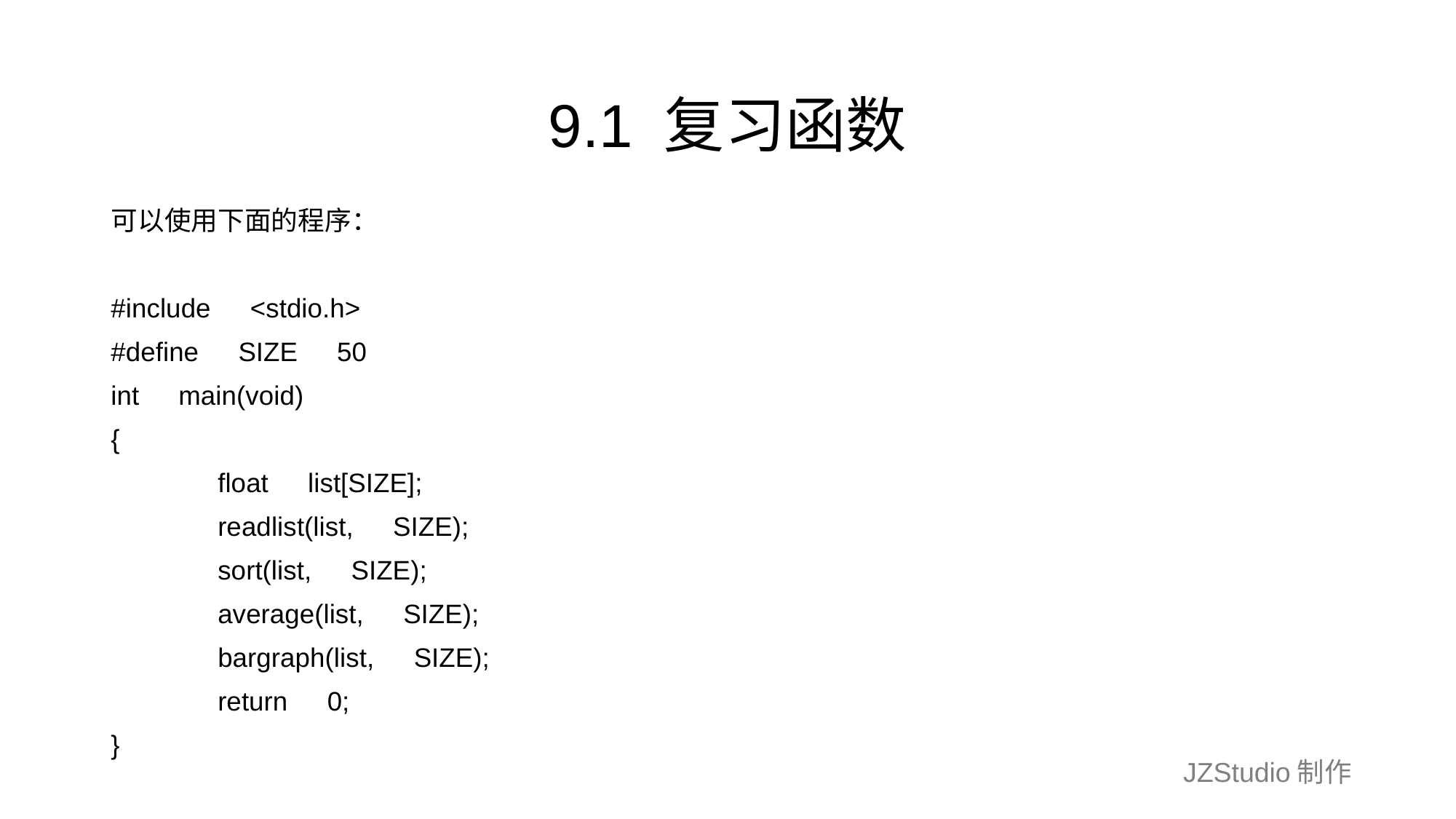

# 9.1 复习函数
可以使用下面的程序：

#include　<stdio.h>
#define　SIZE　50
int　main(void)
{
	float　list[SIZE];
	readlist(list,　SIZE);
	sort(list,　SIZE);
	average(list,　SIZE);
	bargraph(list,　SIZE);
	return　0;
}